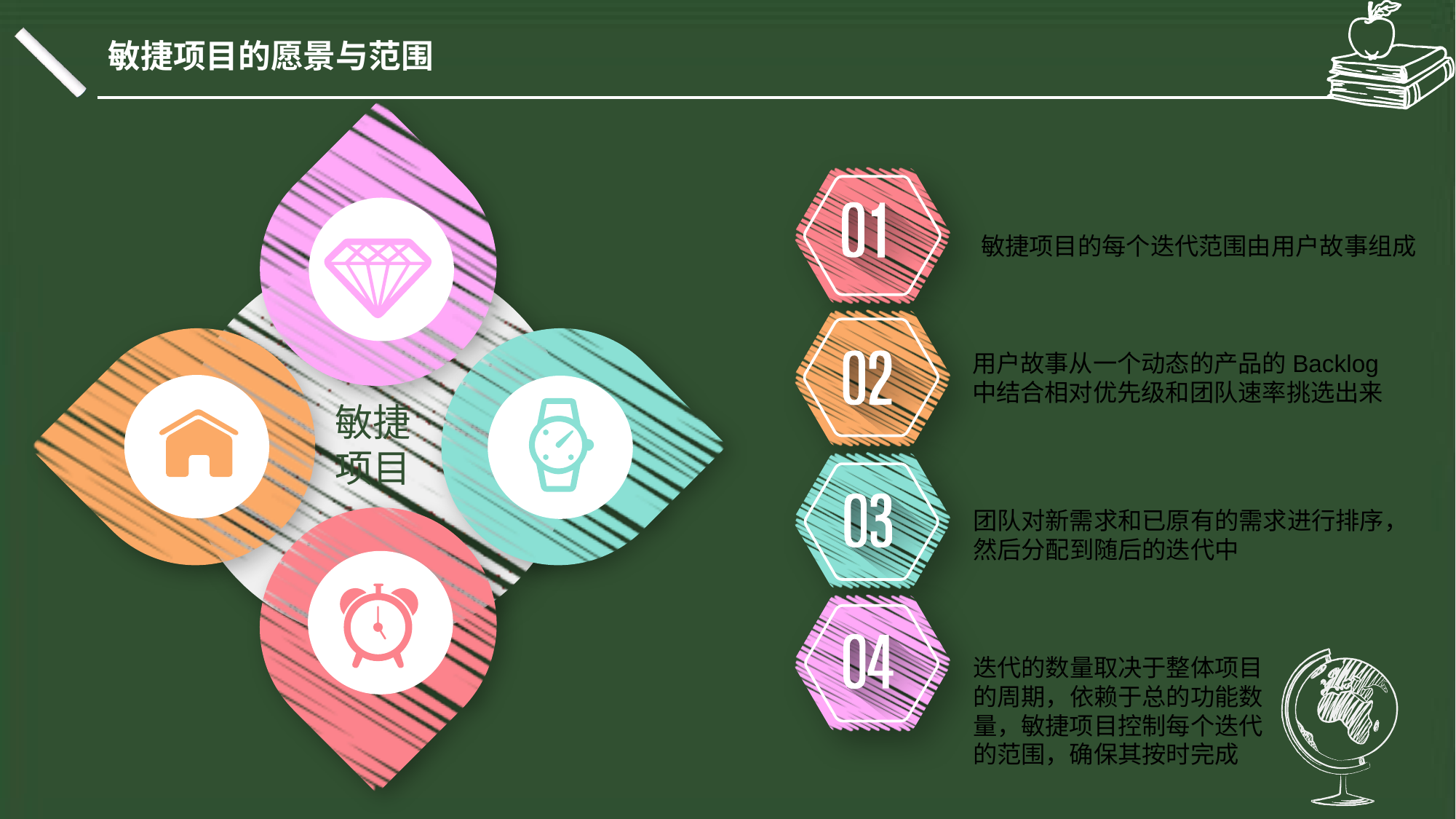

敏捷项目的愿景与范围

敏捷项目的每个迭代范围由用户故事组成

敏捷项目

用户故事从一个动态的产品的Backlog中结合相对优先级和团队速率挑选出来

团队对新需求和已原有的需求进行排序，然后分配到随后的迭代中

迭代的数量取决于整体项目的周期，依赖于总的功能数量，敏捷项目控制每个迭代的范围，确保其按时完成